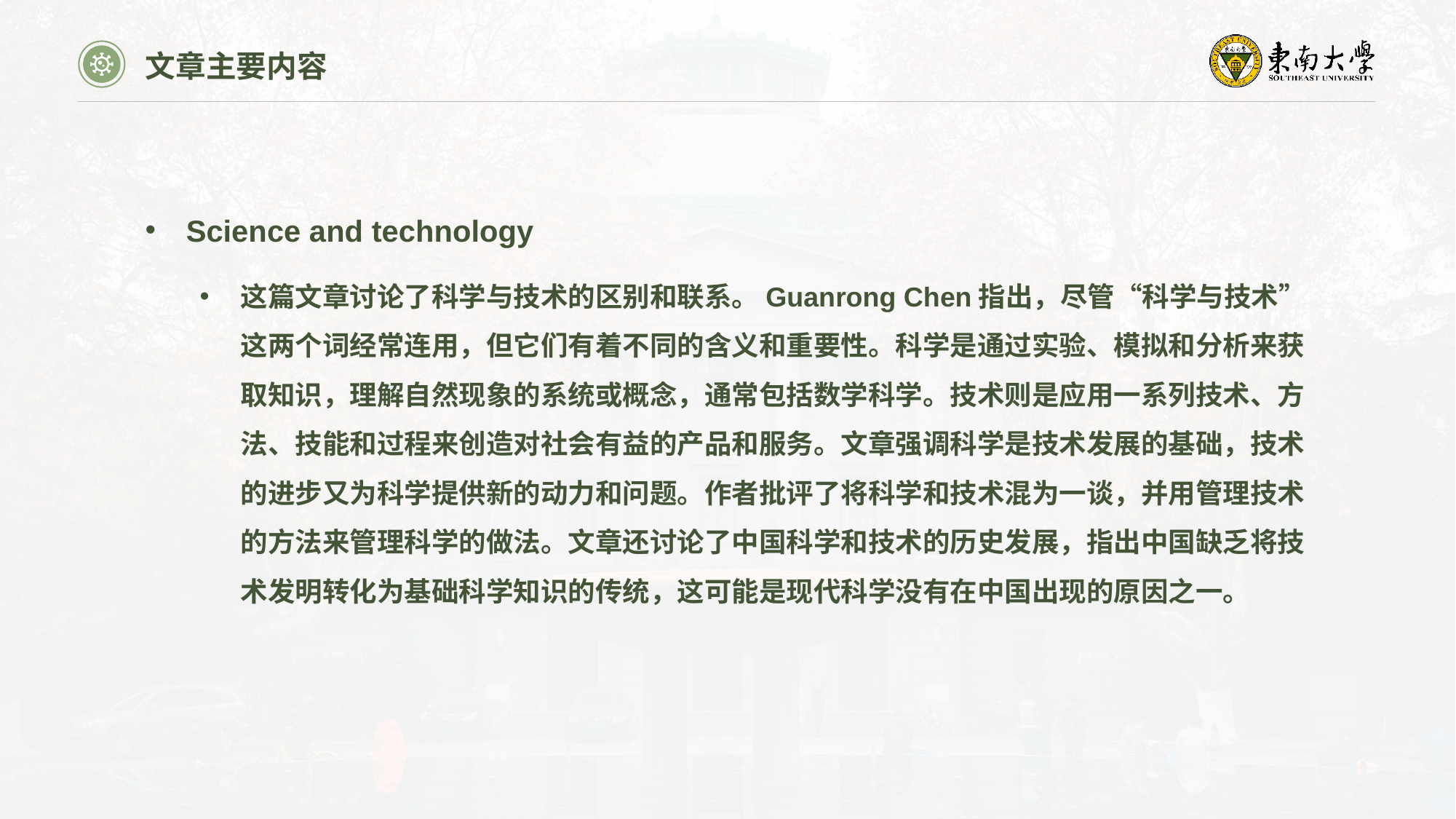

文章主要内容
Science and technology
这篇文章讨论了科学与技术的区别和联系。Guanrong Chen指出，尽管“科学与技术”这两个词经常连用，但它们有着不同的含义和重要性。科学是通过实验、模拟和分析来获取知识，理解自然现象的系统或概念，通常包括数学科学。技术则是应用一系列技术、方法、技能和过程来创造对社会有益的产品和服务。文章强调科学是技术发展的基础，技术的进步又为科学提供新的动力和问题。作者批评了将科学和技术混为一谈，并用管理技术的方法来管理科学的做法。文章还讨论了中国科学和技术的历史发展，指出中国缺乏将技术发明转化为基础科学知识的传统，这可能是现代科学没有在中国出现的原因之一。